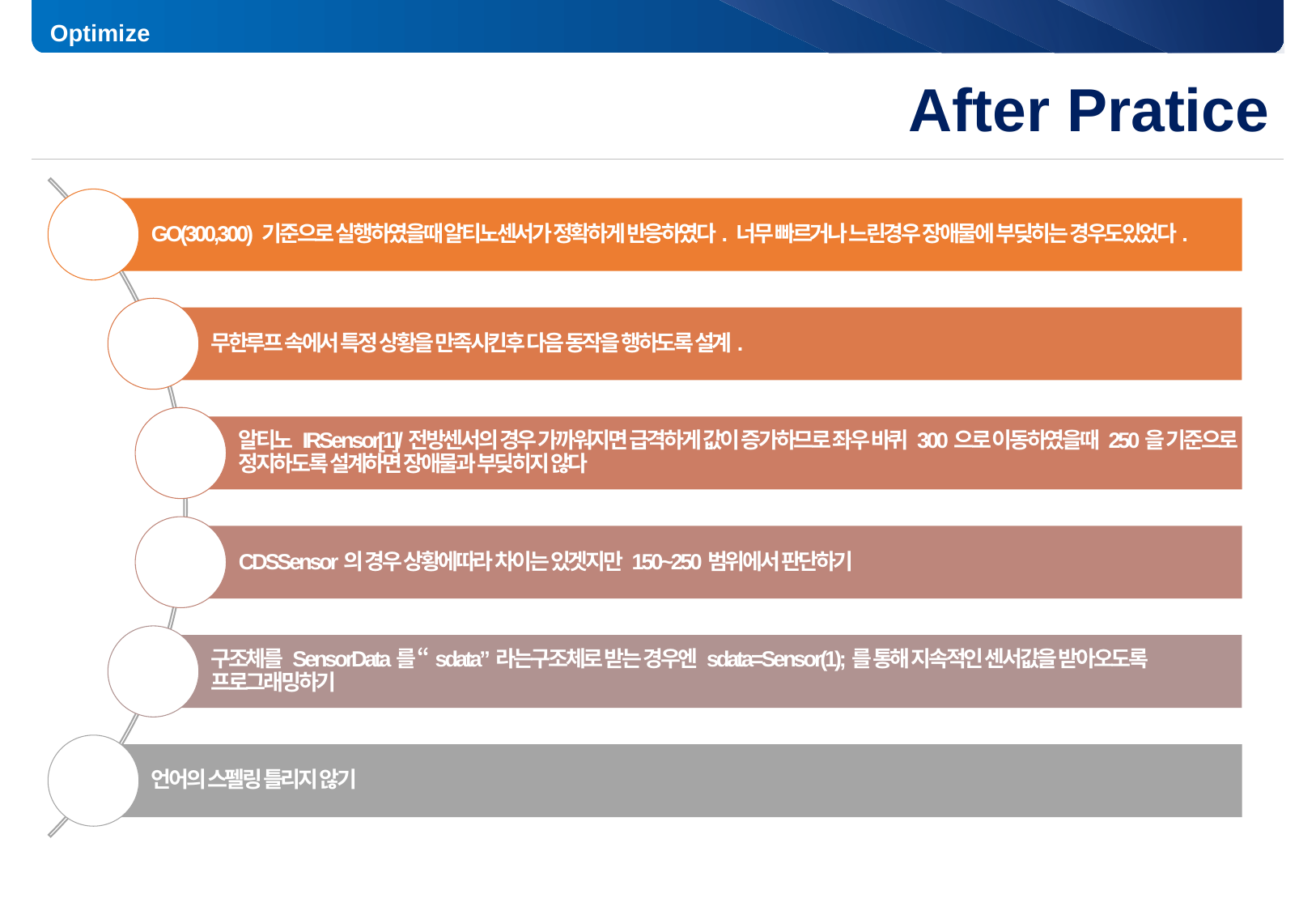

Optimize
# After Pratice
GO(300,300) 기준으로 실행하였을때 알티노센서가 정확하게 반응하였다. 너무 빠르거나 느린경우 장애물에 부딪히는 경우도있었다.
무한루프 속에서 특정 상황을 만족시킨후 다음 동작을 행하도록 설계.
알티노 IRSensor[1]/전방센서의 경우 가까워지면 급격하게 값이 증가하므로 좌우 바퀴 300으로 이동하였을때 250을 기준으로 정지하도록 설계하면 장애물과 부딪히지 않다
CDSSensor의 경우 상황에따라 차이는 있겟지만 150~250범위에서 판단하기
구조체를 SensorData를 “sdata”라는구조체로 받는 경우엔 sdata=Sensor(1);를 통해 지속적인 센서값을 받아오도록 프로그래밍하기
언어의 스펠링 틀리지 않기